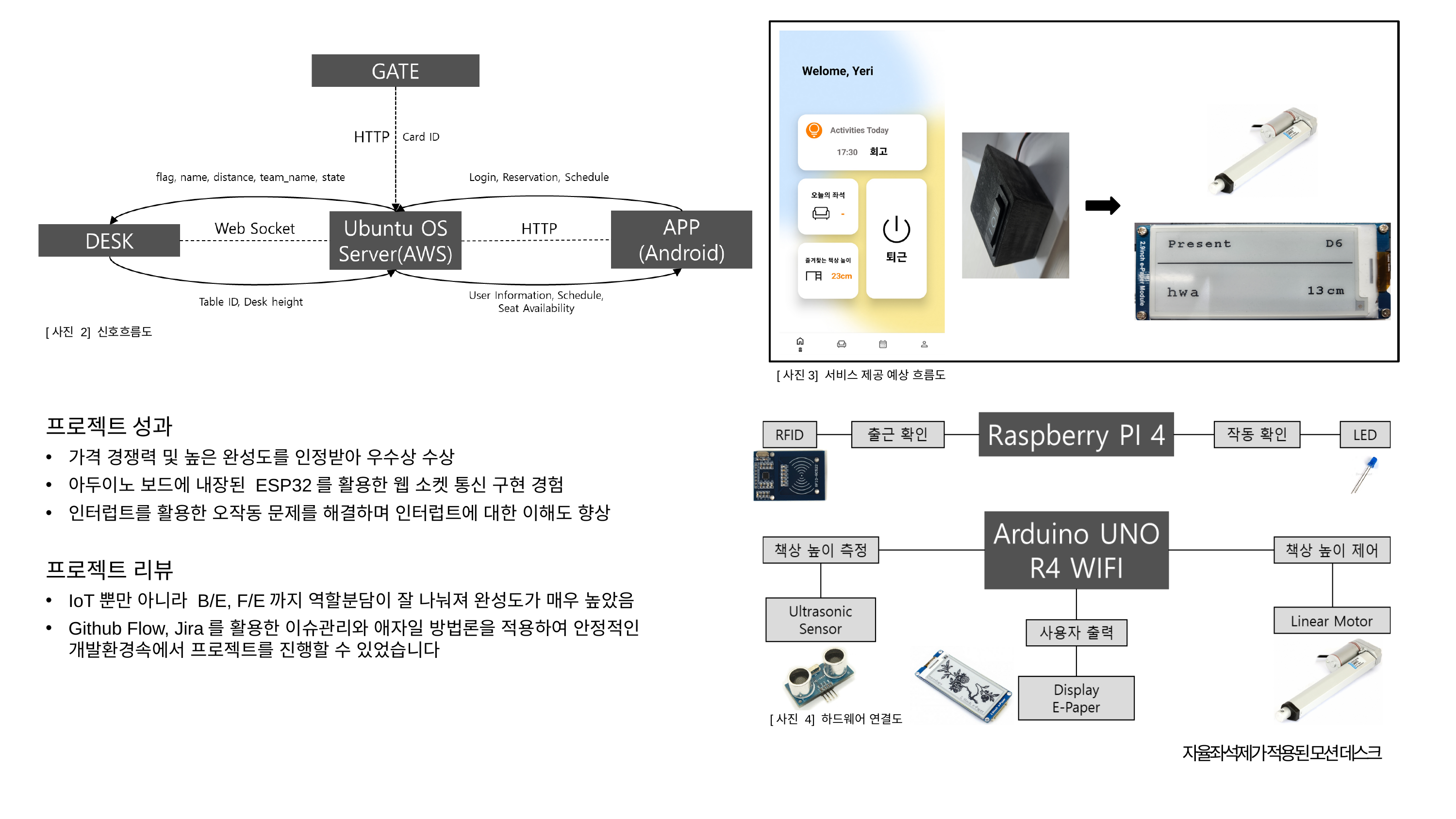

[사진 2] 신호흐름도
[사진3] 서비스 제공 예상 흐름도
프로젝트 성과
가격 경쟁력 및 높은 완성도를 인정받아 우수상 수상
아두이노 보드에 내장된 ESP32를 활용한 웹 소켓 통신 구현 경험
인터럽트를 활용한 오작동 문제를 해결하며 인터럽트에 대한 이해도 향상

프로젝트 리뷰
IoT뿐만 아니라 B/E, F/E까지 역할분담이 잘 나눠져 완성도가 매우 높았음
Github Flow, Jira를 활용한 이슈관리와 애자일 방법론을 적용하여 안정적인 개발환경속에서 프로젝트를 진행할 수 있었습니다

[사진 4] 하드웨어 연결도
자율좌석제가 적용된 모션 데스크